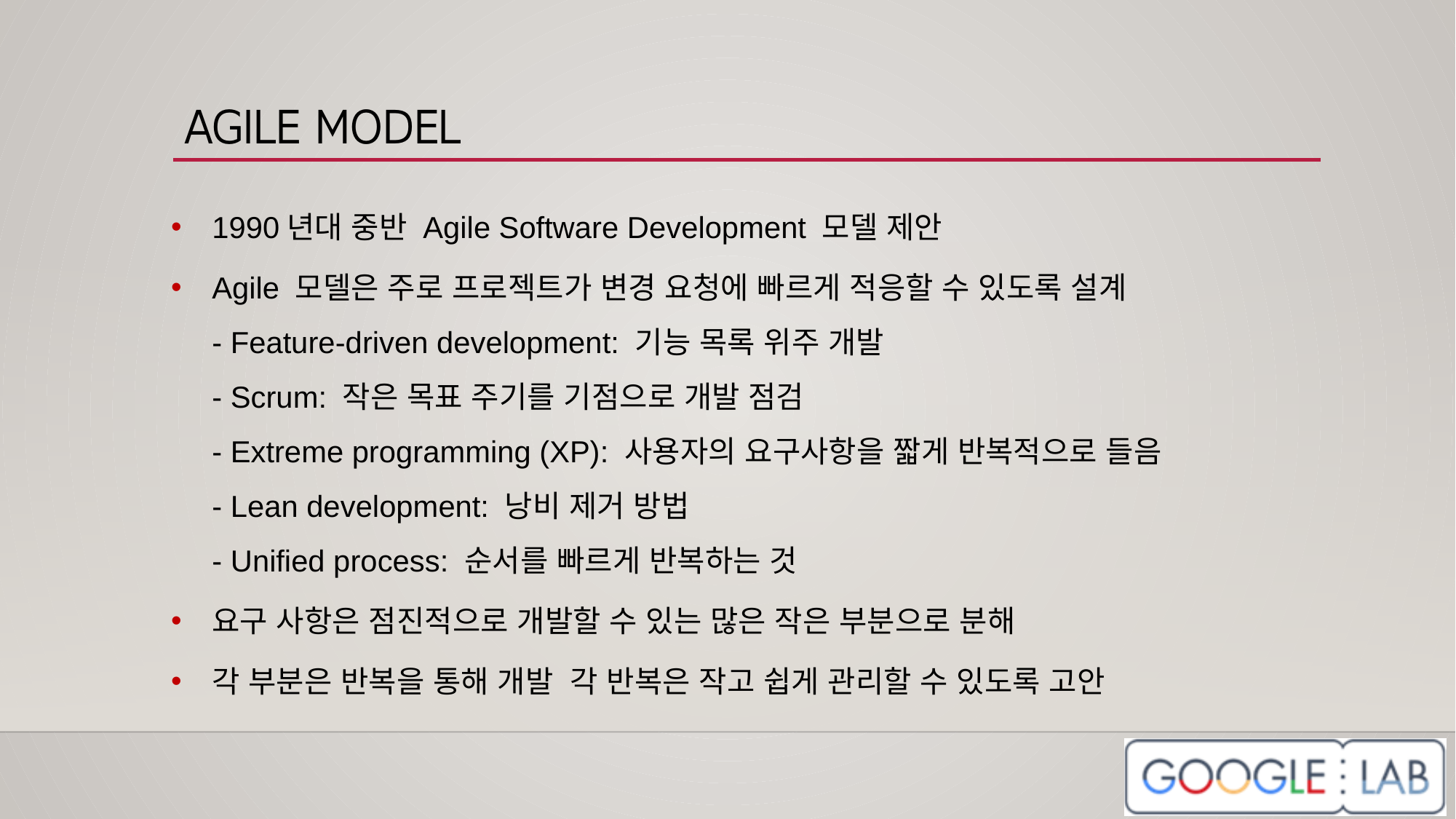

# AGILE MODEL
1990년대 중반 Agile Software Development 모델 제안
Agile 모델은 주로 프로젝트가 변경 요청에 빠르게 적응할 수 있도록 설계
- Feature-driven development: 기능 목록 위주 개발
- Scrum: 작은 목표 주기를 기점으로 개발 점검
- Extreme programming (XP): 사용자의 요구사항을 짧게 반복적으로 들음
- Lean development: 낭비 제거 방법
- Unified process: 순서를 빠르게 반복하는 것
요구 사항은 점진적으로 개발할 수 있는 많은 작은 부분으로 분해
각 부분은 반복을 통해 개발  각 반복은 작고 쉽게 관리할 수 있도록 고안